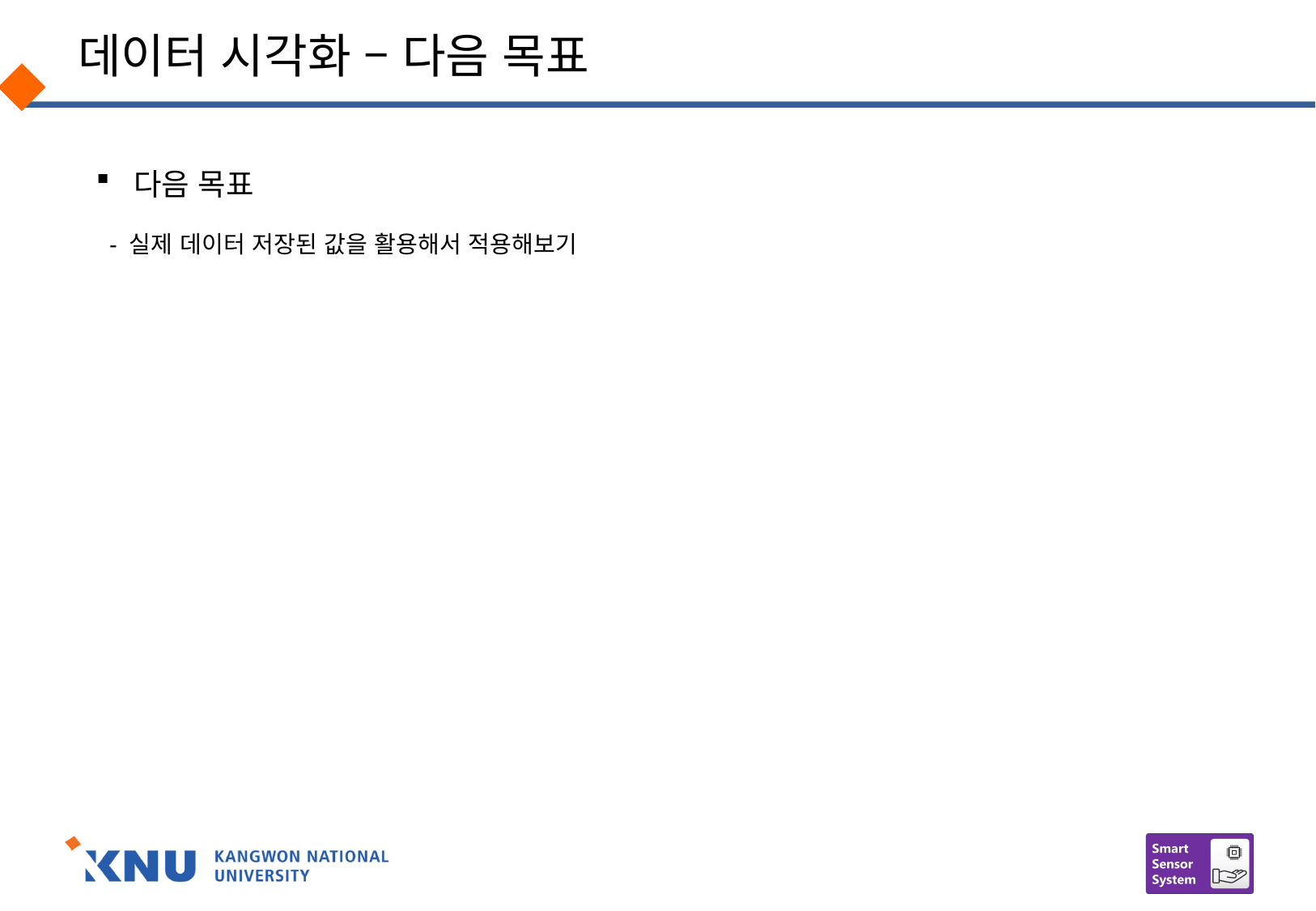

# 데이터 시각화 – 다음 목표
다음 목표

  - 실제 데이터 저장된 값을 활용해서 적용해보기